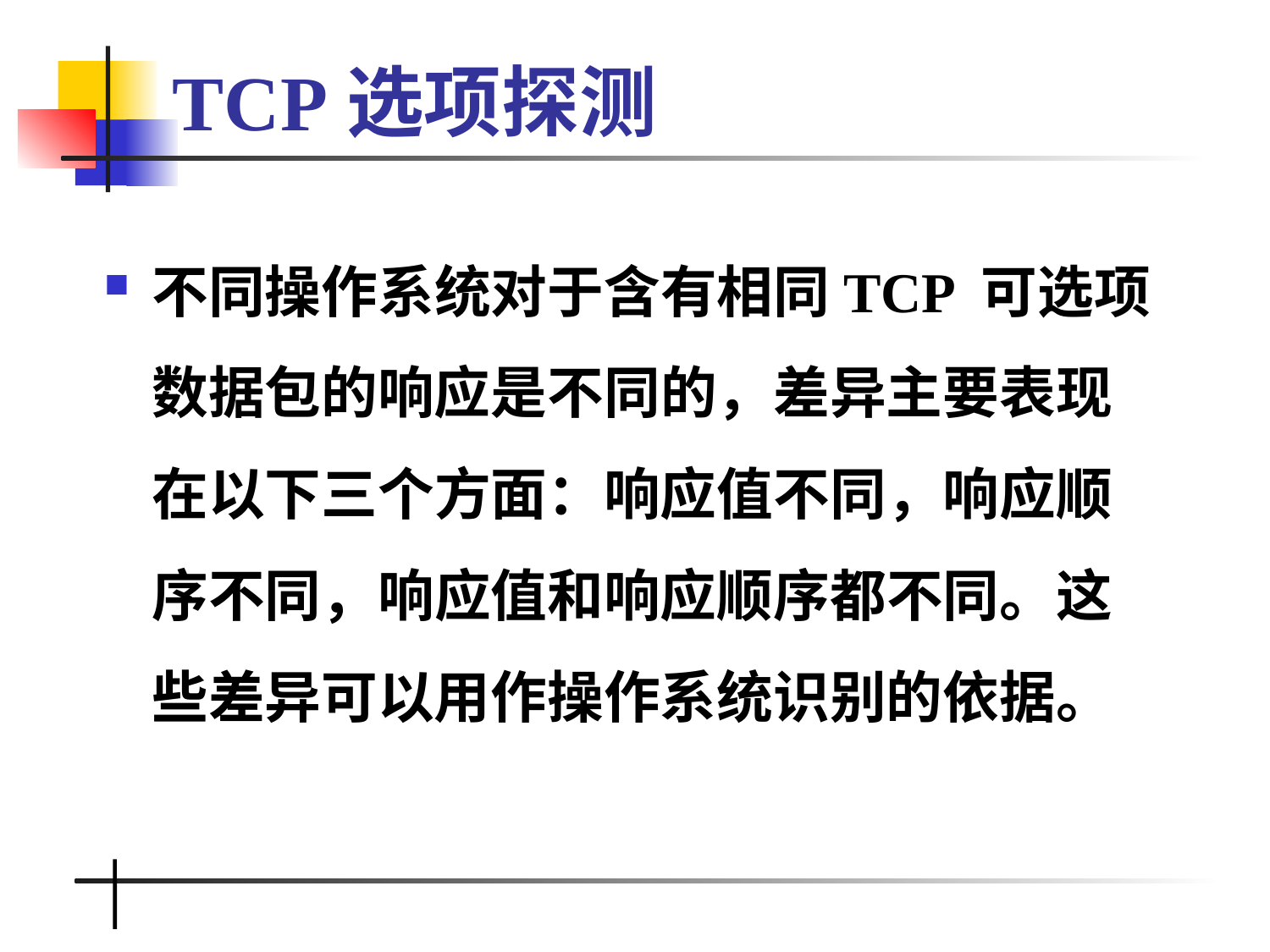

# TCP选项探测
不同操作系统对于含有相同TCP 可选项数据包的响应是不同的，差异主要表现在以下三个方面：响应值不同，响应顺序不同，响应值和响应顺序都不同。这些差异可以用作操作系统识别的依据。